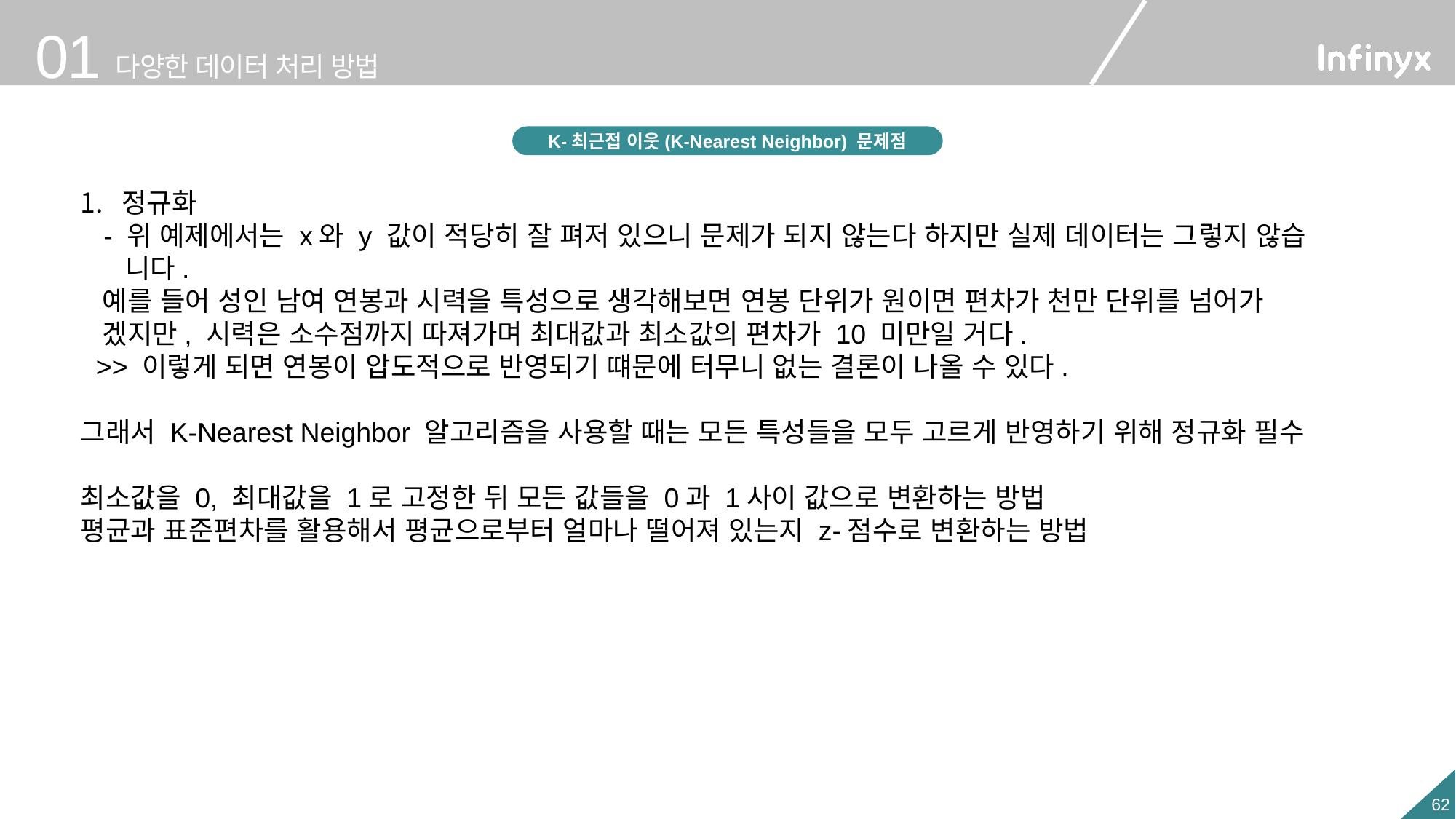

K-최근접 이웃(K-Nearest Neighbor) 문제점
정규화
   - 위 예제에서는 x와 y 값이 적당히 잘 펴저 있으니 문제가 되지 않는다 하지만 실제 데이터는 그렇지 않습
     니다.
  예를 들어 성인 남여 연봉과 시력을 특성으로 생각해보면 연봉 단위가 원이면 편차가 천만 단위를 넘어가
  겠지만, 시력은 소수점까지 따져가며 최대값과 최소값의 편차가 10 미만일 거다.
  >> 이렇게 되면 연봉이 압도적으로 반영되기 떄문에 터무니 없는 결론이 나올 수 있다.

그래서 K-Nearest Neighbor 알고리즘을 사용할 때는 모든 특성들을 모두 고르게 반영하기 위해 정규화 필수

최소값을 0, 최대값을 1로 고정한 뒤 모든 값들을 0과 1사이 값으로 변환하는 방법
평균과 표준편차를 활용해서 평균으로부터 얼마나 떨어져 있는지 z-점수로 변환하는 방법